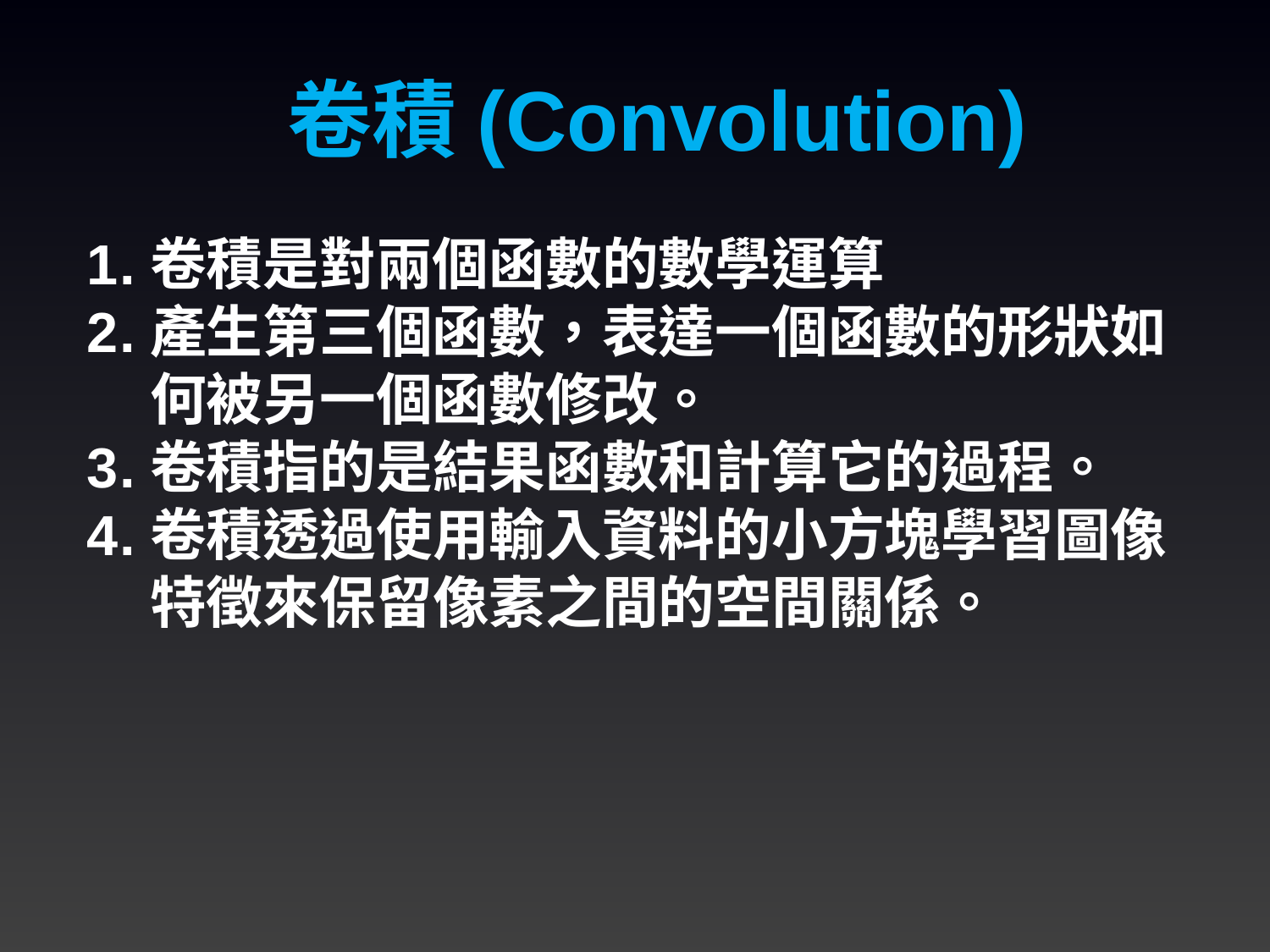

# 卷積(Convolution)
卷積是對兩個函數的數學運算
產生第三個函數，表達一個函數的形狀如何被另一個函數修改。
卷積指的是結果函數和計算它的過程。
卷積透過使用輸入資料的小方塊學習圖像特徵來保留像素之間的空間關係。